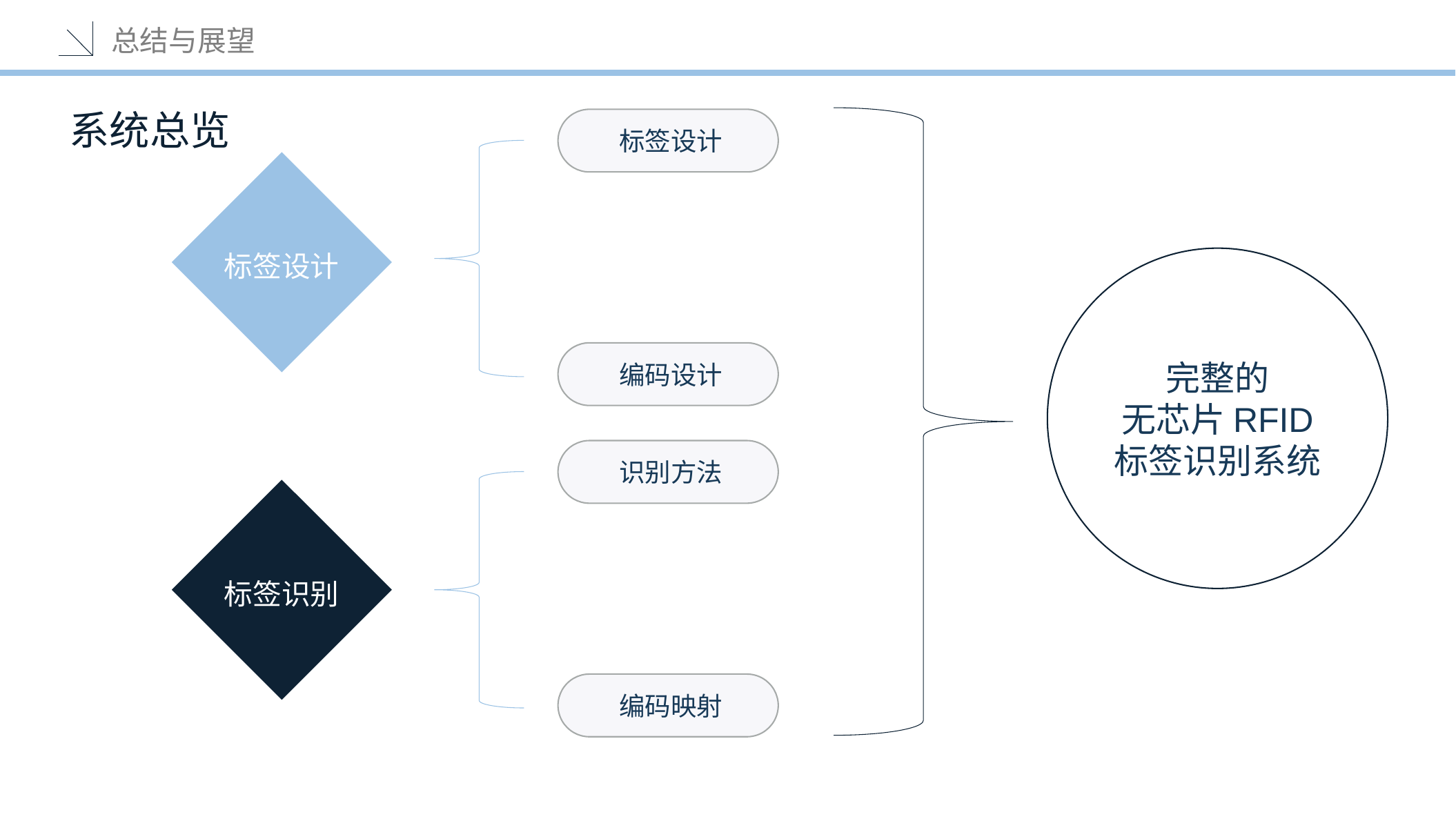

总结与展望
系统总览

标签设计

标签设计
完整的
无芯片RFID
标签识别系统

编码设计

识别方法

标签识别

编码映射